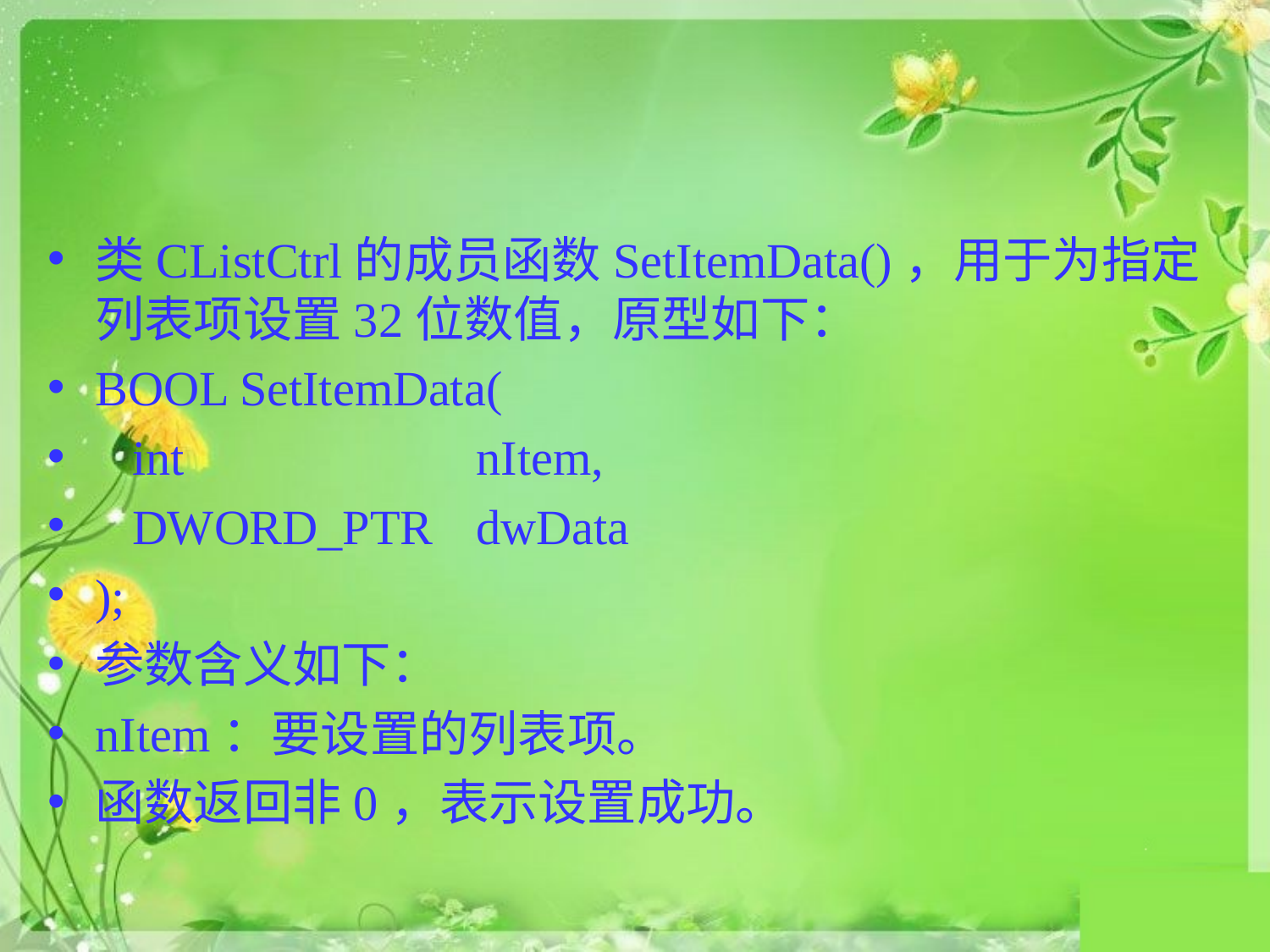

#
类CListCtrl的成员函数SetItemData()，用于为指定列表项设置32位数值，原型如下：
BOOL SetItemData(
   int 			nItem,
   DWORD_PTR 	dwData
);
参数含义如下：
nItem：要设置的列表项。
函数返回非0，表示设置成功。